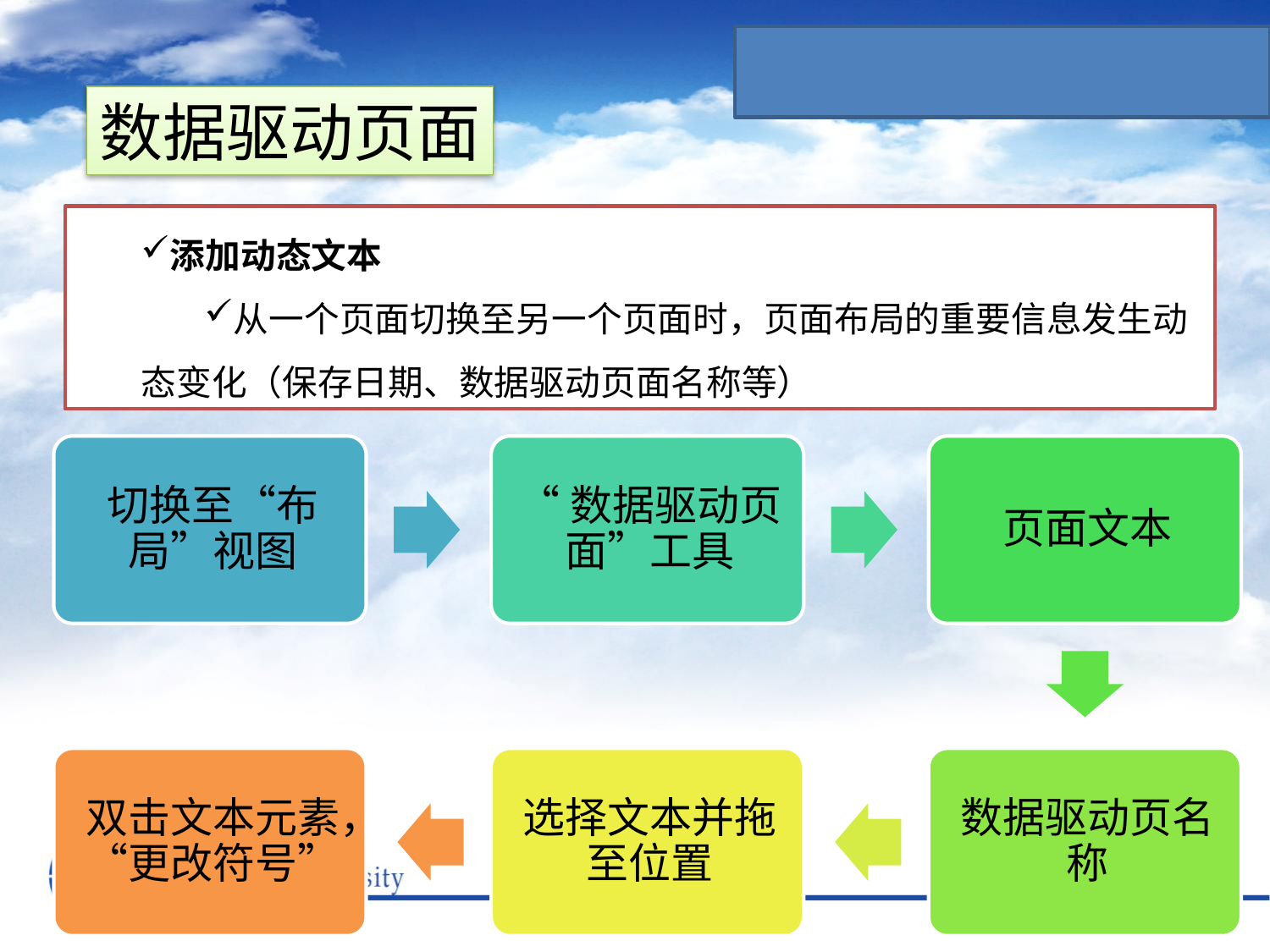

数据驱动页面
添加动态文本
从一个页面切换至另一个页面时，页面布局的重要信息发生动态变化（保存日期、数据驱动页面名称等）
切换至“布局”视图

“数据驱动页面”工具

页面文本

数据驱动页名称

选择文本并拖至位置

双击文本元素，“更改符号”